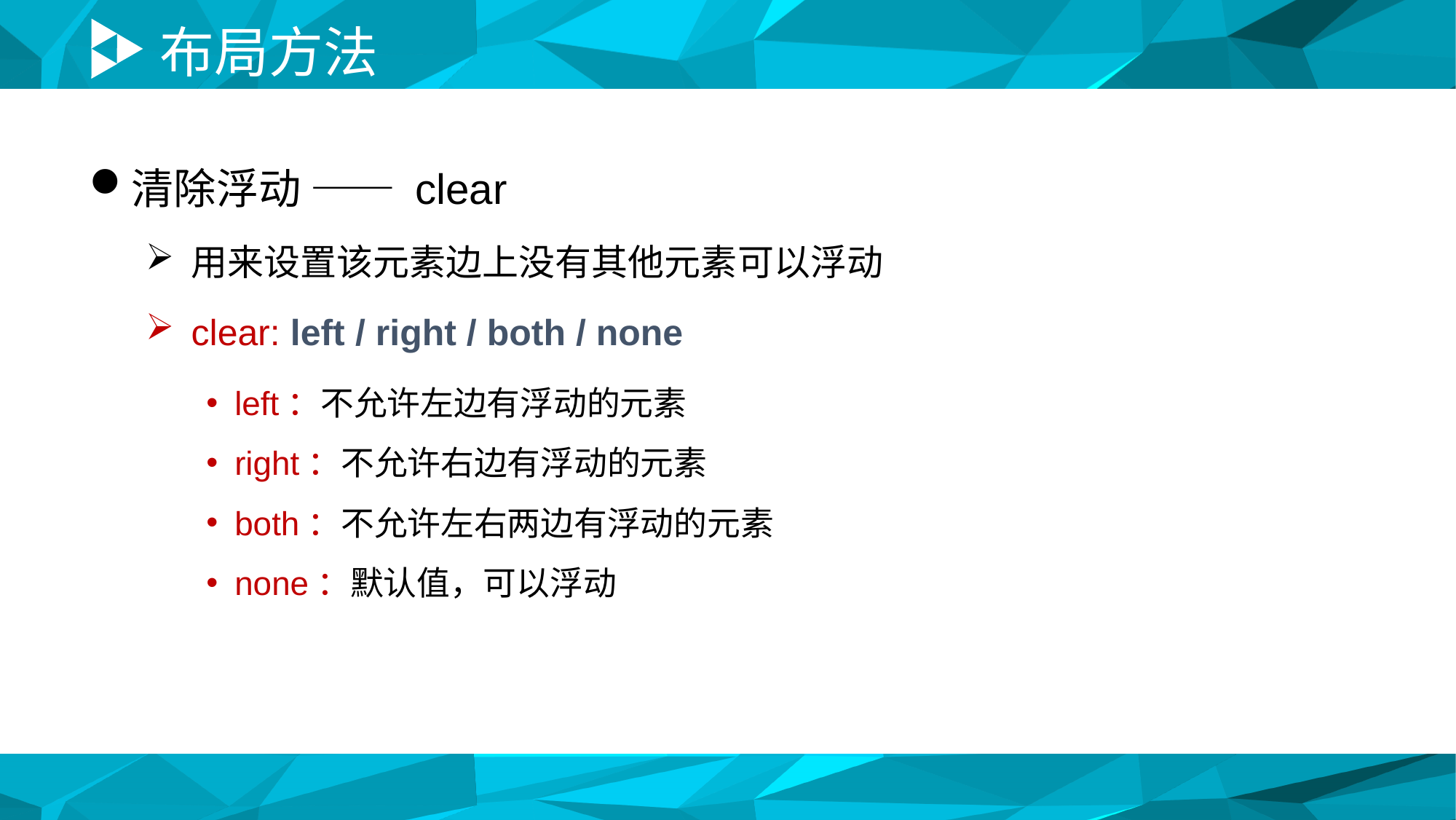

# 布局方法
清除浮动 —— clear
用来设置该元素边上没有其他元素可以浮动
clear: left / right / both / none
left：不允许左边有浮动的元素
right：不允许右边有浮动的元素
both：不允许左右两边有浮动的元素
none：默认值，可以浮动